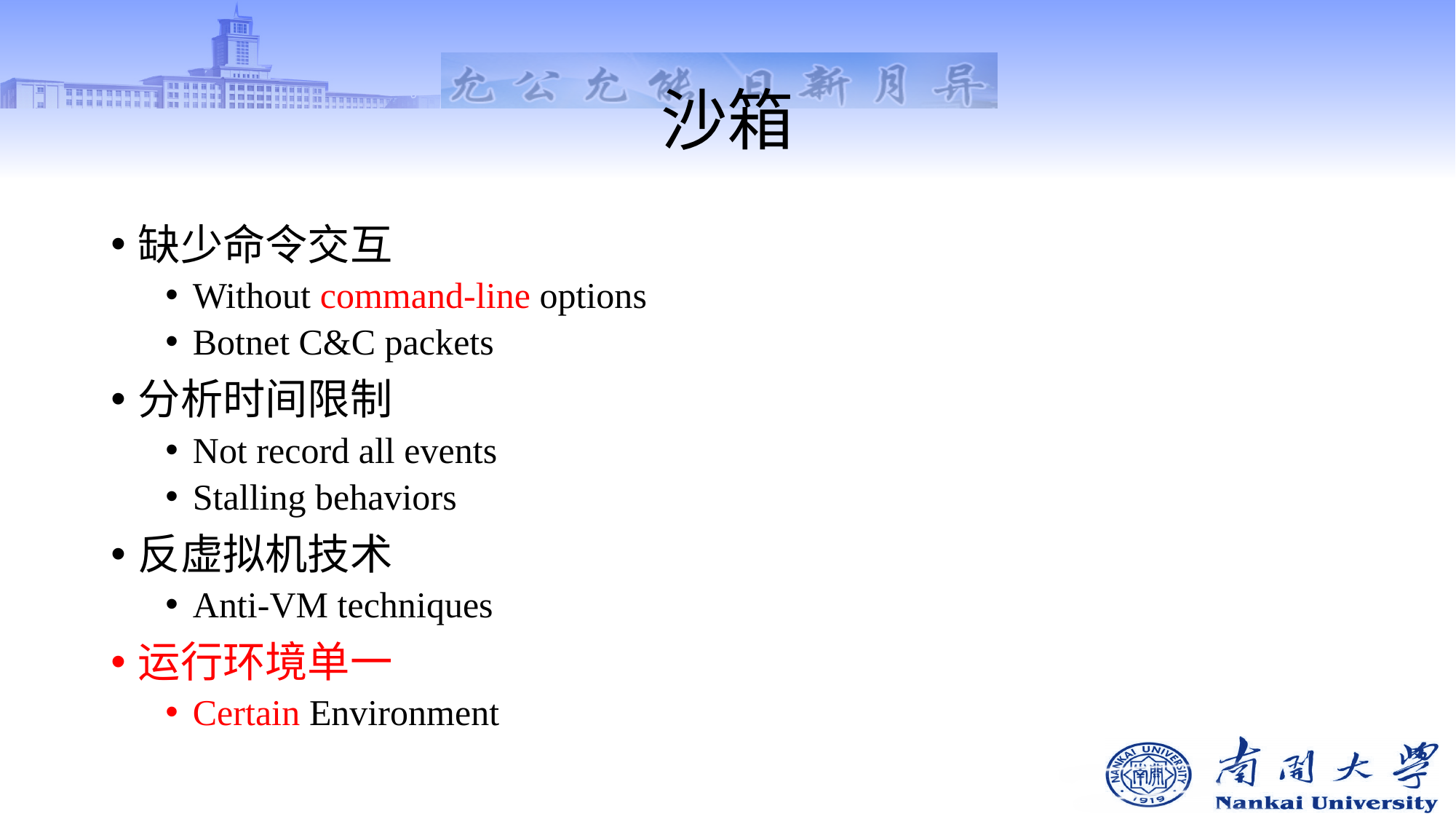

# 沙箱
缺少命令交互
Without command-line options
Botnet C&C packets
分析时间限制
Not record all events
Stalling behaviors
反虚拟机技术
Anti-VM techniques
运行环境单一
Certain Environment